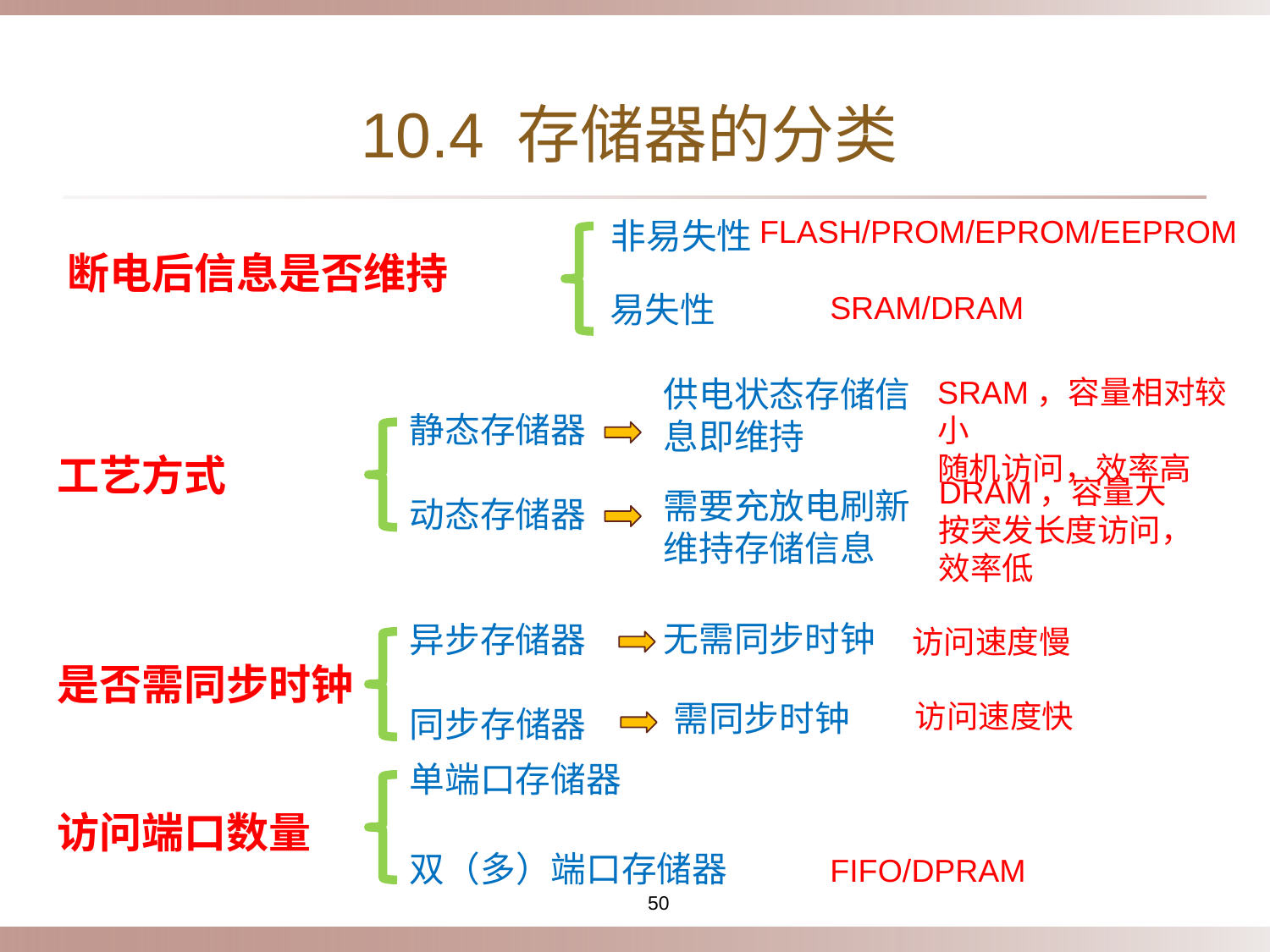

# 10.4 存储器的分类

FLASH/PROM/EPROM/EEPROM
非易失性

断电后信息是否维持
易失性
SRAM/DRAM
供电状态存储信息即维持
SRAM，容量相对较小
随机访问，效率高
静态存储器

工艺方式
DRAM，容量大
按突发长度访问，效率低
需要充放电刷新维持存储信息
动态存储器

无需同步时钟
异步存储器
访问速度慢

是否需同步时钟
需同步时钟
访问速度快
同步存储器

单端口存储器

访问端口数量
双（多）端口存储器
FIFO/DPRAM
50